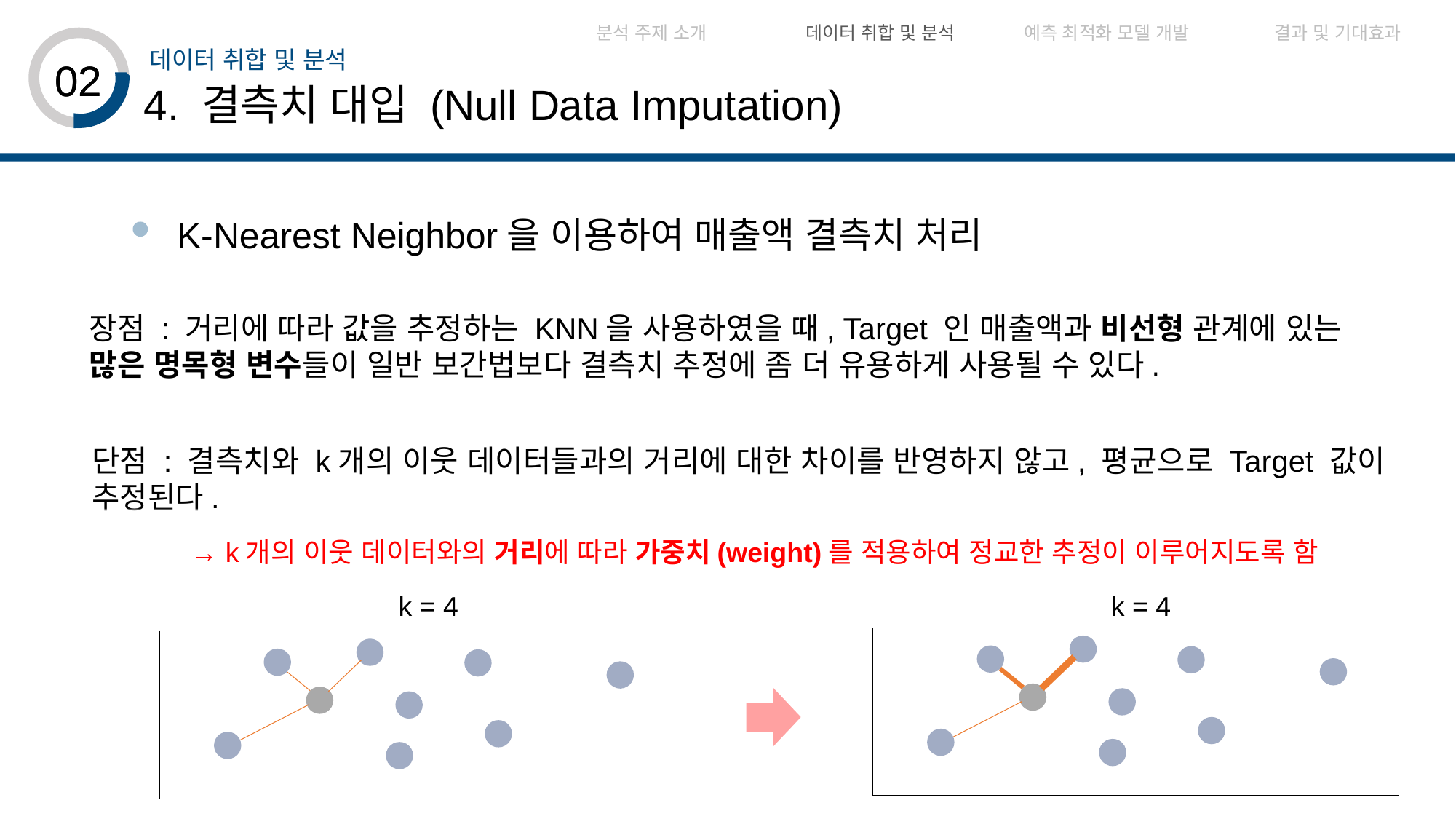

| 분석 주제 소개 | 데이터 취합 및 분석 | 예측 최적화 모델 개발 | 결과 및 기대효과 |  |
| --- | --- | --- | --- | --- |

데이터 취합 및 분석
02
02
4. 결측치 대입 (Null Data Imputation)

K-Nearest Neighbor을 이용하여 매출액 결측치 처리

장점 : 거리에 따라 값을 추정하는 KNN을 사용하였을 때, Target 인 매출액과 비선형 관계에 있는 많은 명목형 변수들이 일반 보간법보다 결측치 추정에 좀 더 유용하게 사용될 수 있다.

단점 : 결측치와 k개의 이웃 데이터들과의 거리에 대한 차이를 반영하지 않고, 평균으로 Target 값이 추정된다.
→ k개의 이웃 데이터와의 거리에 따라 가중치(weight)를 적용하여 정교한 추정이 이루어지도록 함
k = 4
k = 4